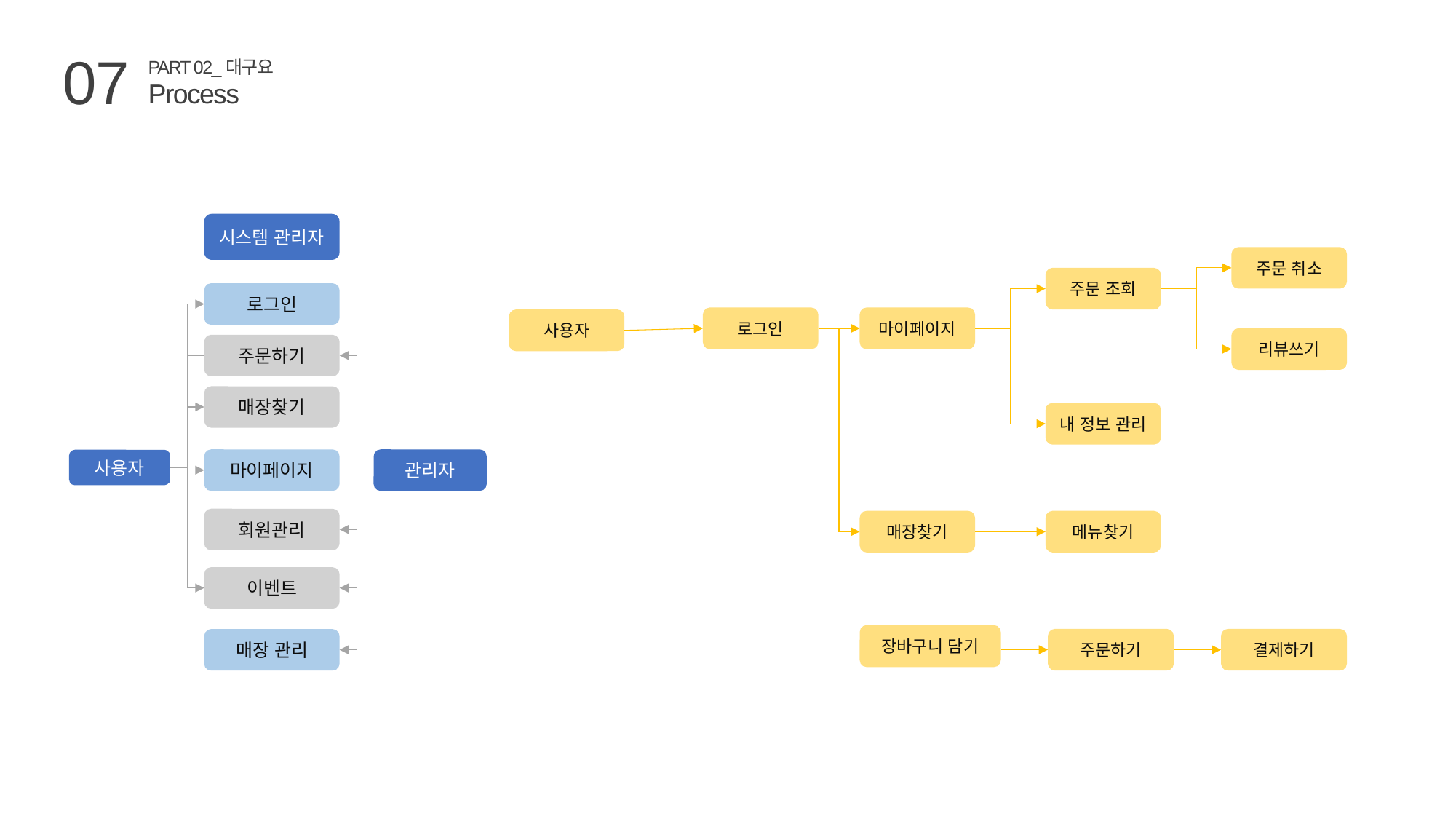

07
PART 02_대구요
Process
시스템 관리자
로그인
주문하기
매장찾기
마이페이지
관리자
사용자
회원관리
이벤트
매장 관리
주문 취소
주문 조회
로그인
마이페이지
사용자
리뷰쓰기
내 정보 관리
매장찾기
메뉴찾기
장바구니 담기
주문하기
결제하기